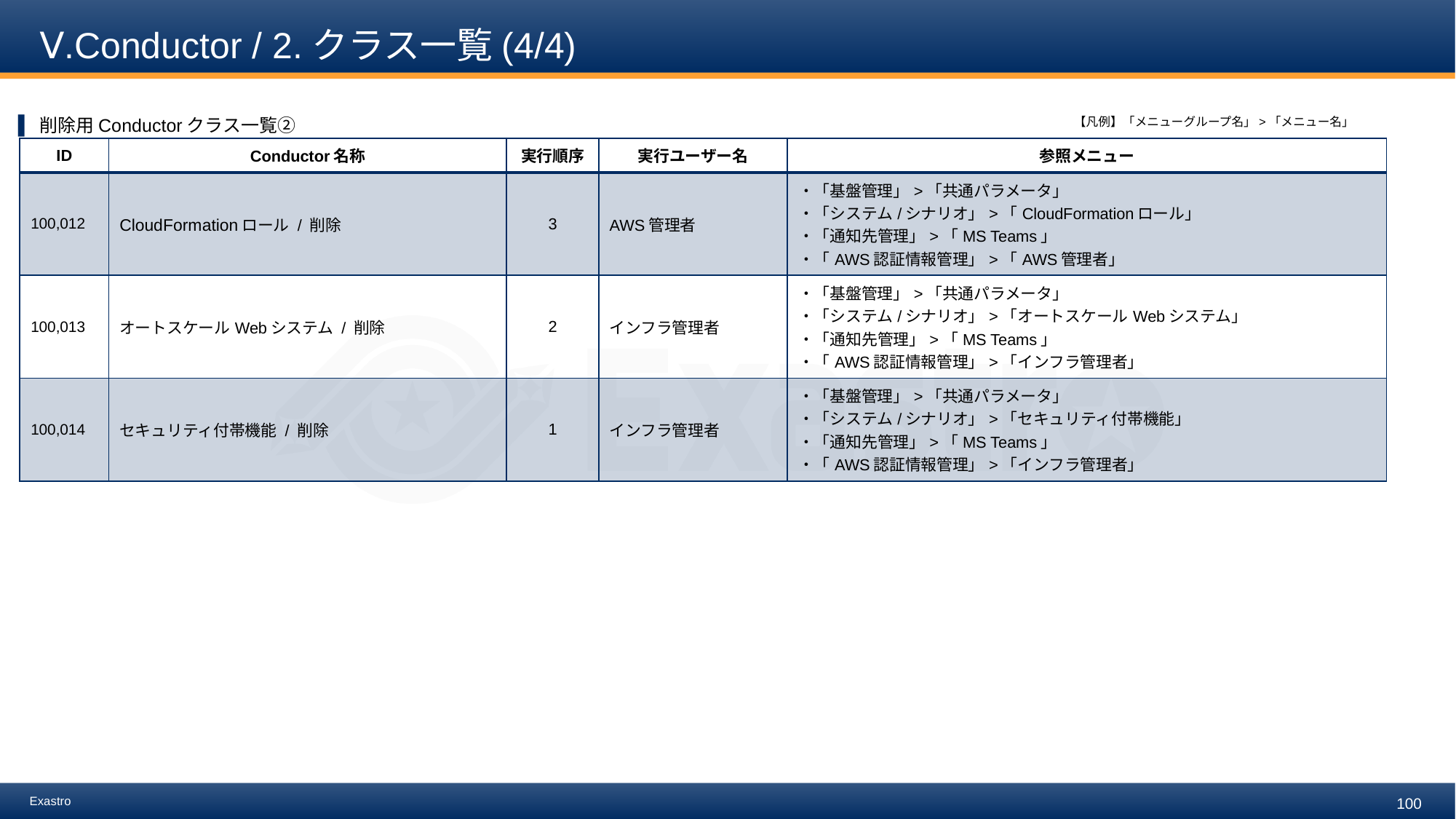

# Ⅴ.Conductor / 2.クラス一覧(4/4)
削除用Conductorクラス一覧②
【凡例】「メニューグループ名」>「メニュー名」
| ID | Conductor名称 | 実行順序 | 実行ユーザー名 | 参照メニュー |
| --- | --- | --- | --- | --- |
| 100,012 | CloudFormationロール / 削除 | 3 | AWS管理者 | ・「基盤管理」>「共通パラメータ」 ・「システム/シナリオ」>「CloudFormationロール」 ・「通知先管理」>「MS Teams」 ・「AWS認証情報管理」>「AWS管理者」 |
| 100,013 | オートスケールWebシステム / 削除 | 2 | インフラ管理者 | ・「基盤管理」>「共通パラメータ」 ・「システム/シナリオ」>「オートスケールWebシステム」 ・「通知先管理」>「MS Teams」 ・「AWS認証情報管理」>「インフラ管理者」 |
| 100,014 | セキュリティ付帯機能 / 削除 | 1 | インフラ管理者 | ・「基盤管理」>「共通パラメータ」 ・「システム/シナリオ」>「セキュリティ付帯機能」 ・「通知先管理」>「MS Teams」 ・「AWS認証情報管理」>「インフラ管理者」 |